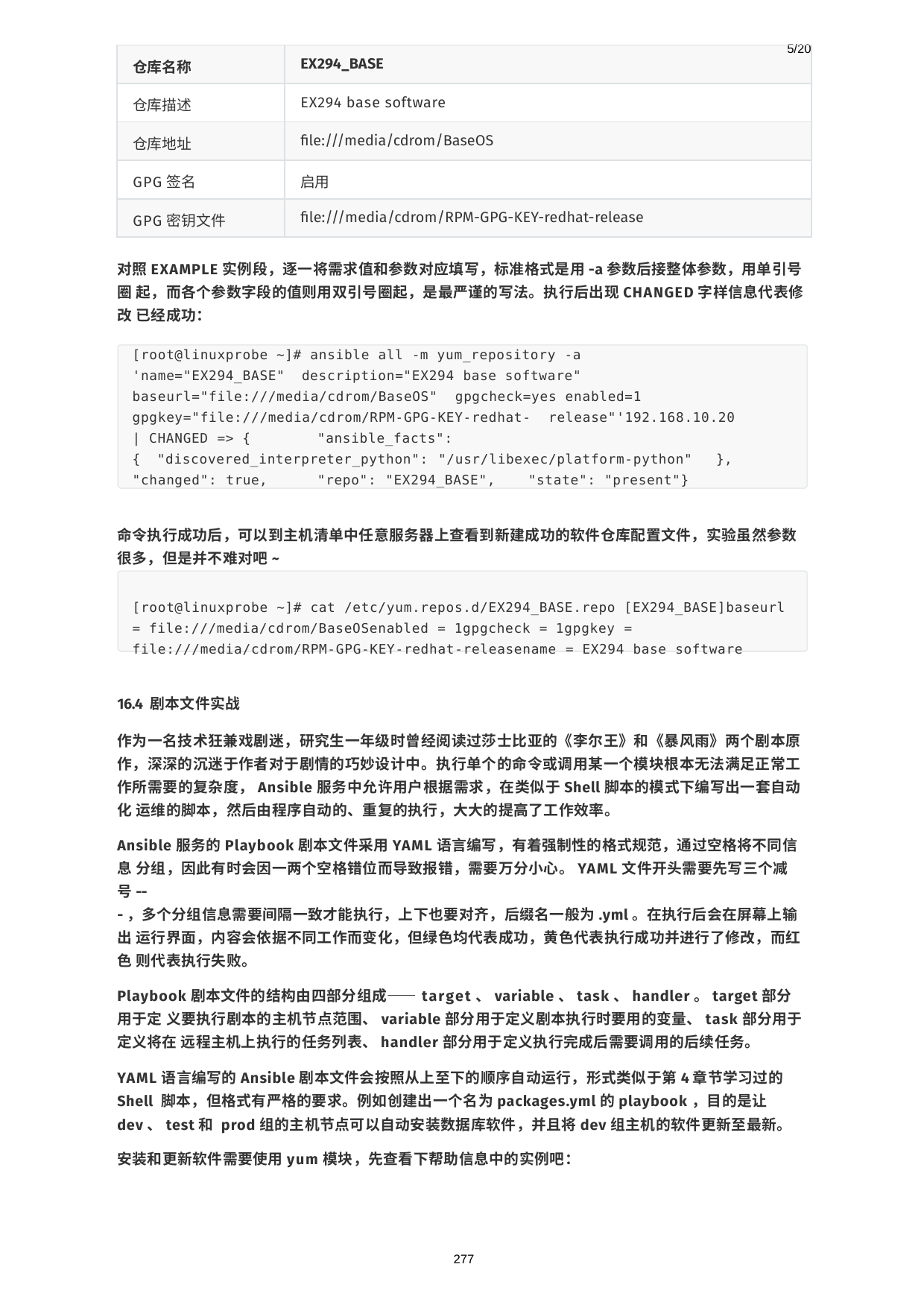

| 仓库名称 | 5/20 EX294\_BASE |
| --- | --- |
| 仓库描述 | EX294 base software |
| 仓库地址 | file:///media/cdrom/BaseOS |
| GPG签名 | 启用 |
| GPG密钥文件 | file:///media/cdrom/RPM-GPG-KEY-redhat-release |
对照EXAMPLE实例段，逐一将需求值和参数对应填写，标准格式是用-a参数后接整体参数，用单引号圈 起，而各个参数字段的值则用双引号圈起，是最严谨的写法。执行后出现CHANGED字样信息代表修改 已经成功：

[root@linuxprobe ~]# ansible all -m yum_repository -a 'name="EX294_BASE"  description="EX294 base software" baseurl="file:///media/cdrom/BaseOS"  gpgcheck=yes enabled=1 gpgkey="file:///media/cdrom/RPM-GPG-KEY-redhat-  release"'192.168.10.20 | CHANGED => {	"ansible_facts": {  "discovered_interpreter_python": "/usr/libexec/platform-python"	},  "changed": true,	"repo": "EX294_BASE",	"state": "present"}

命令执行成功后，可以到主机清单中任意服务器上查看到新建成功的软件仓库配置文件，实验虽然参数 很多，但是并不难对吧~

[root@linuxprobe ~]# cat /etc/yum.repos.d/EX294_BASE.repo [EX294_BASE]baseurl
= file:///media/cdrom/BaseOSenabled = 1gpgcheck = 1gpgkey =  file:///media/cdrom/RPM-GPG-KEY-redhat-releasename = EX294 base software

16.4 剧本文件实战
作为一名技术狂兼戏剧迷，研究生一年级时曾经阅读过莎士比亚的《李尔王》和《暴风雨》两个剧本原 作，深深的沉迷于作者对于剧情的巧妙设计中。执行单个的命令或调用某一个模块根本无法满足正常工 作所需要的复杂度，Ansible服务中允许用户根据需求，在类似于Shell脚本的模式下编写出一套自动化 运维的脚本，然后由程序自动的、重复的执行，大大的提高了工作效率。
Ansible服务的Playbook剧本文件采用YAML语言编写，有着强制性的格式规范，通过空格将不同信息 分组，因此有时会因一两个空格错位而导致报错，需要万分小心。YAML文件开头需要先写三个减号--
-，多个分组信息需要间隔一致才能执行，上下也要对齐，后缀名一般为.yml。在执行后会在屏幕上输出 运行界面，内容会依据不同工作而变化，但绿色均代表成功，黄色代表执行成功并进行了修改，而红色 则代表执行失败。
Playbook剧本文件的结构由四部分组成——target、variable、task、handler。target部分用于定 义要执行剧本的主机节点范围、variable部分用于定义剧本执行时要用的变量、task部分用于定义将在 远程主机上执行的任务列表、handler部分用于定义执行完成后需要调用的后续任务。
YAML语言编写的Ansible剧本文件会按照从上至下的顺序自动运行，形式类似于第4章节学习过的Shell 脚本，但格式有严格的要求。例如创建出一个名为packages.yml的playbook，目的是让dev、test和 prod组的主机节点可以自动安装数据库软件，并且将dev组主机的软件更新至最新。
安装和更新软件需要使用yum模块，先查看下帮助信息中的实例吧：

277